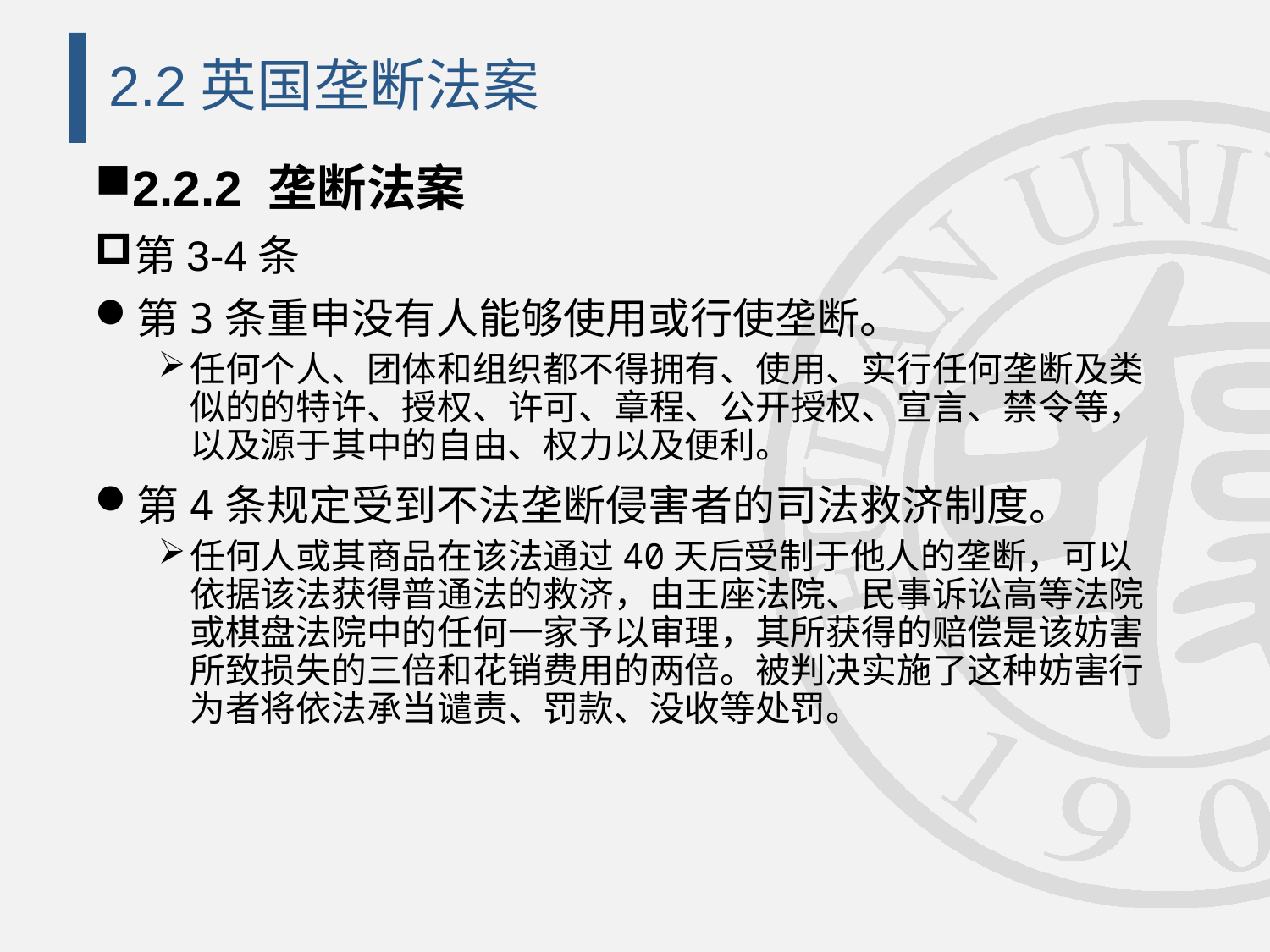

# 2.2英国垄断法案
2.2.2 垄断法案
第3-4条
第3条重申没有人能够使用或行使垄断。
任何个人、团体和组织都不得拥有、使用、实行任何垄断及类似的的特许、授权、许可、章程、公开授权、宣言、禁令等，以及源于其中的自由、权力以及便利。
第4条规定受到不法垄断侵害者的司法救济制度。
任何人或其商品在该法通过40天后受制于他人的垄断，可以依据该法获得普通法的救济，由王座法院、民事诉讼高等法院 或棋盘法院中的任何一家予以审理，其所获得的赔偿是该妨害所致损失的三倍和花销费用的两倍。被判决实施了这种妨害行为者将依法承当谴责、罚款、没收等处罚。